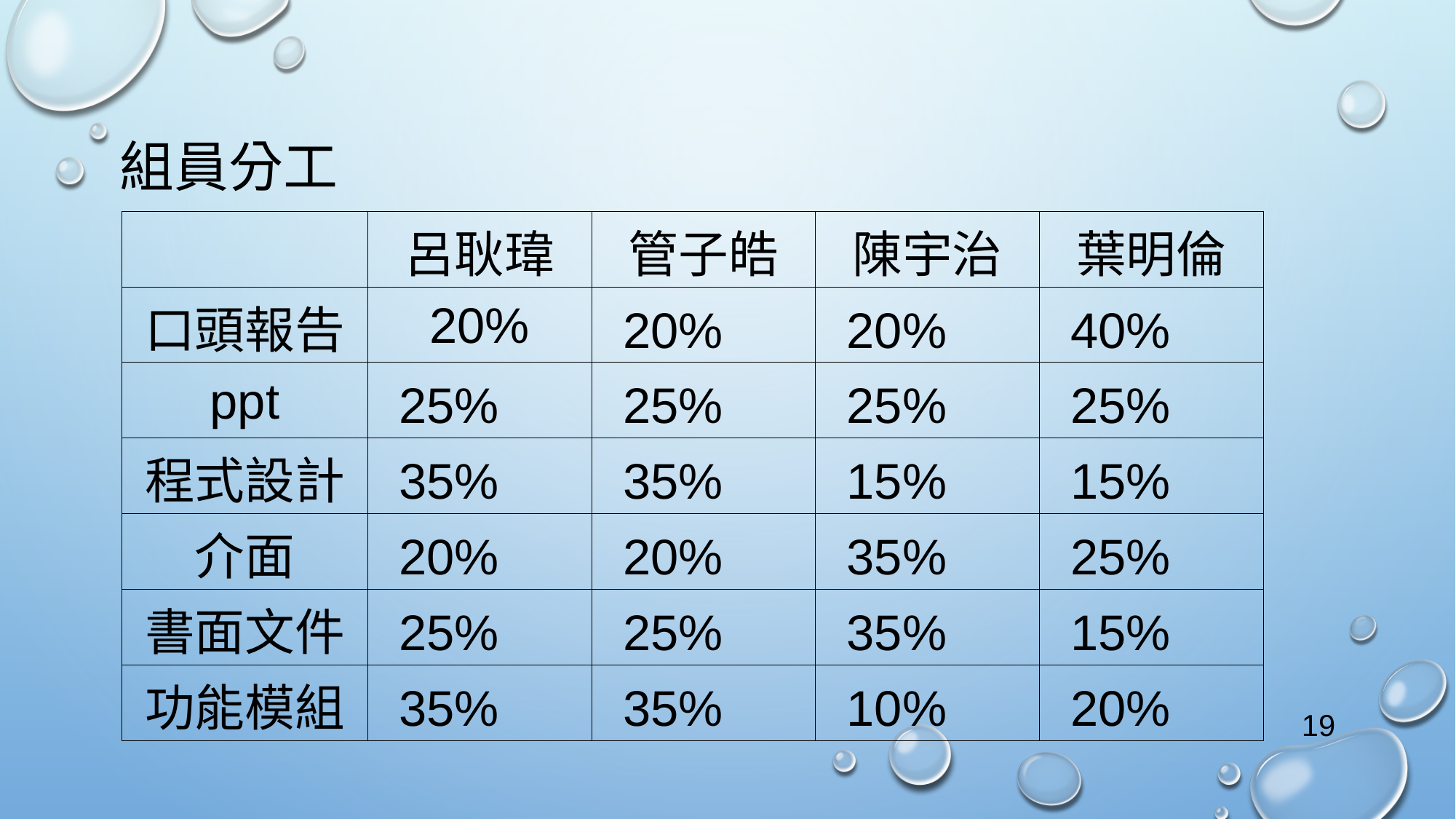

# 組員分工
|  | 呂耿瑋 | 管子皓 | 陳宇治 | 葉明倫 |
| --- | --- | --- | --- | --- |
| 口頭報告 | 20% | 20% | 20% | 40% |
| ppt | 25% | 25% | 25% | 25% |
| 程式設計 | 35% | 35% | 15% | 15% |
| 介面 | 20% | 20% | 35% | 25% |
| 書面文件 | 25% | 25% | 35% | 15% |
| 功能模組 | 35% | 35% | 10% | 20% |
19